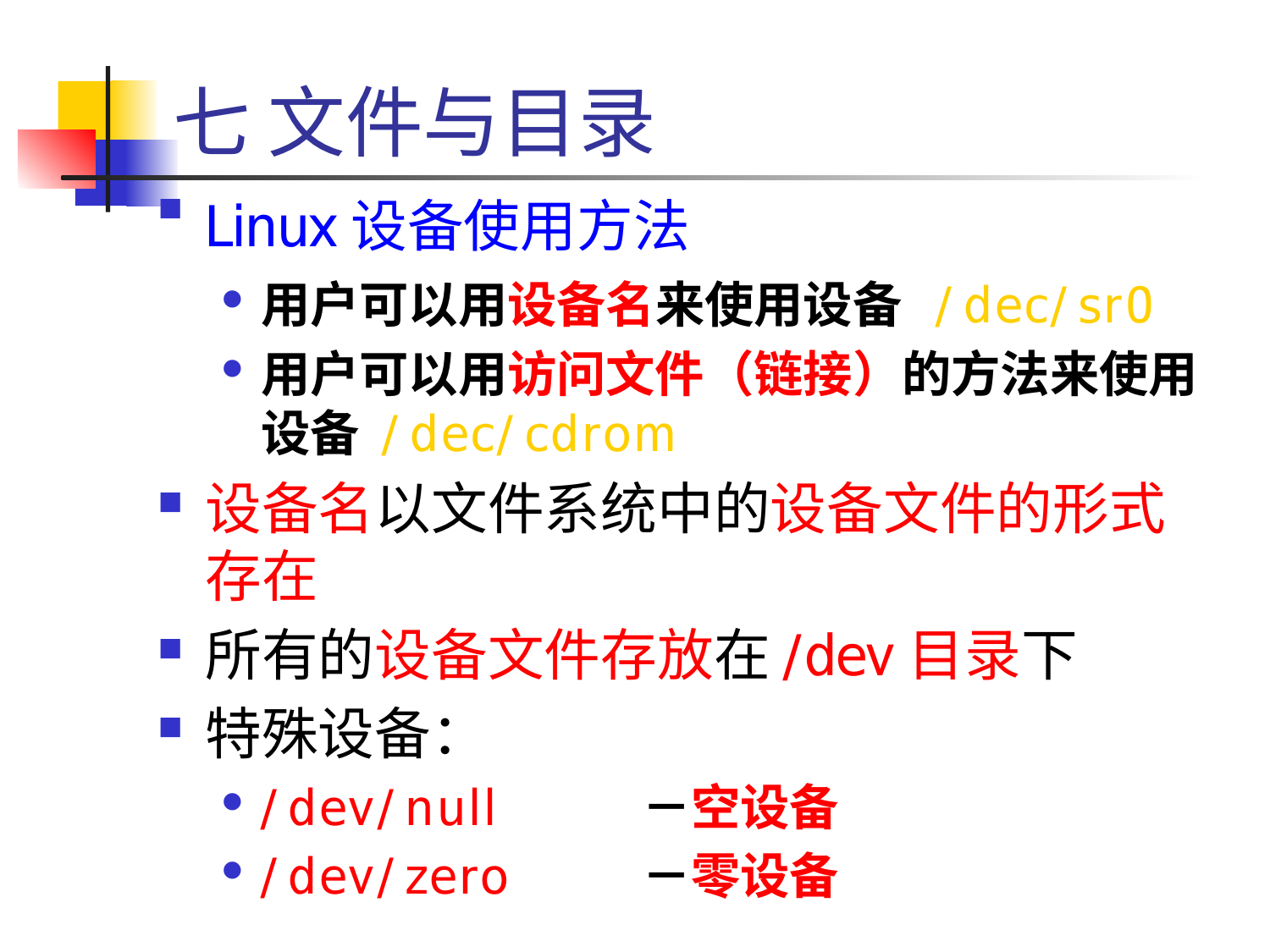

# 七 文件与目录
Linux设备使用方法
用户可以用设备名来使用设备  /dec/sr0
用户可以用访问文件（链接）的方法来使用设备 /dec/cdrom
设备名以文件系统中的设备文件的形式存在
所有的设备文件存放在/dev目录下
特殊设备：
/dev/null		－空设备
/dev/zero		－零设备